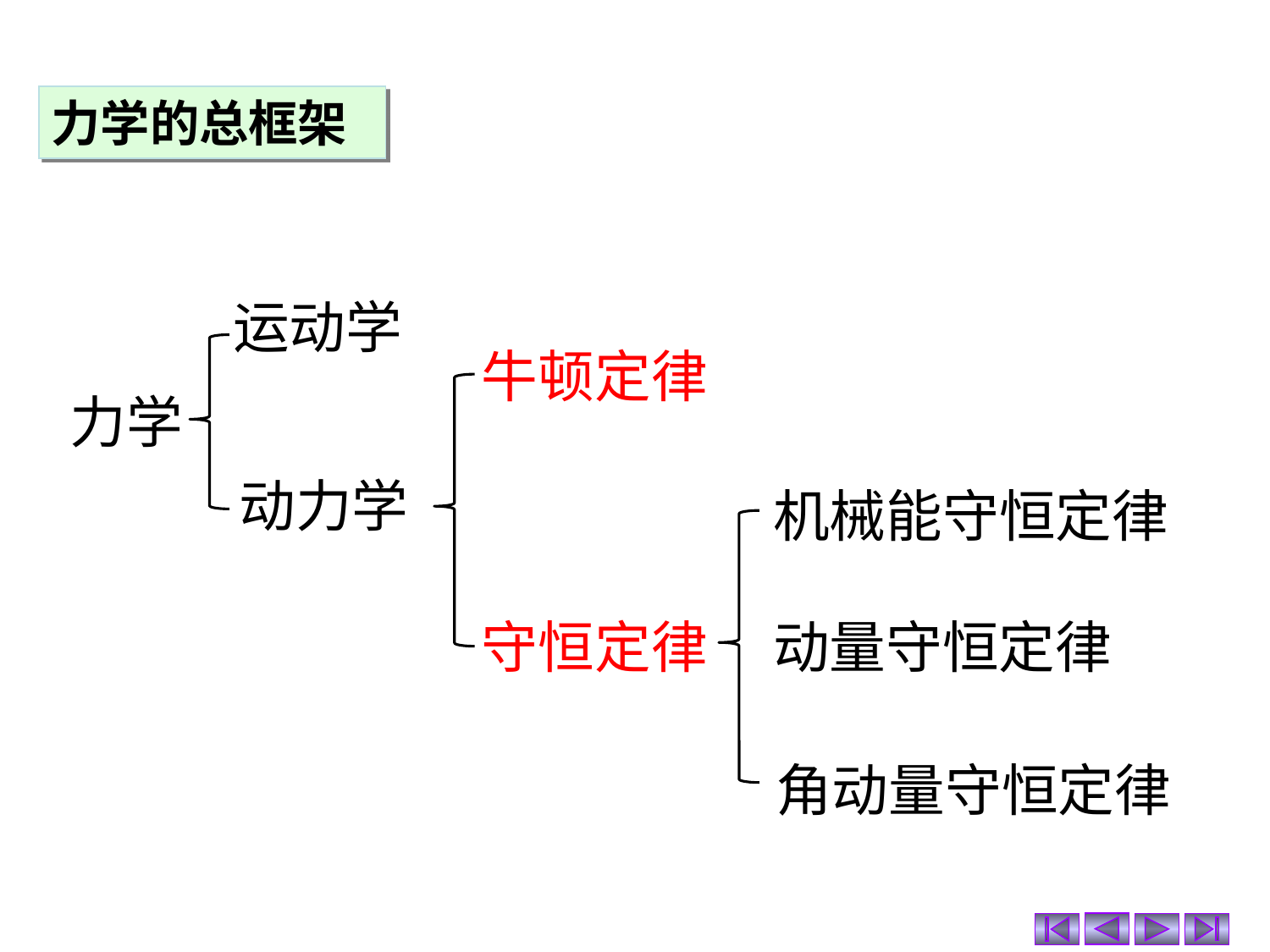

力学的总框架
运动学
牛顿定律

力学
动力学
机械能守恒定律

守恒定律
动量守恒定律
角动量守恒定律